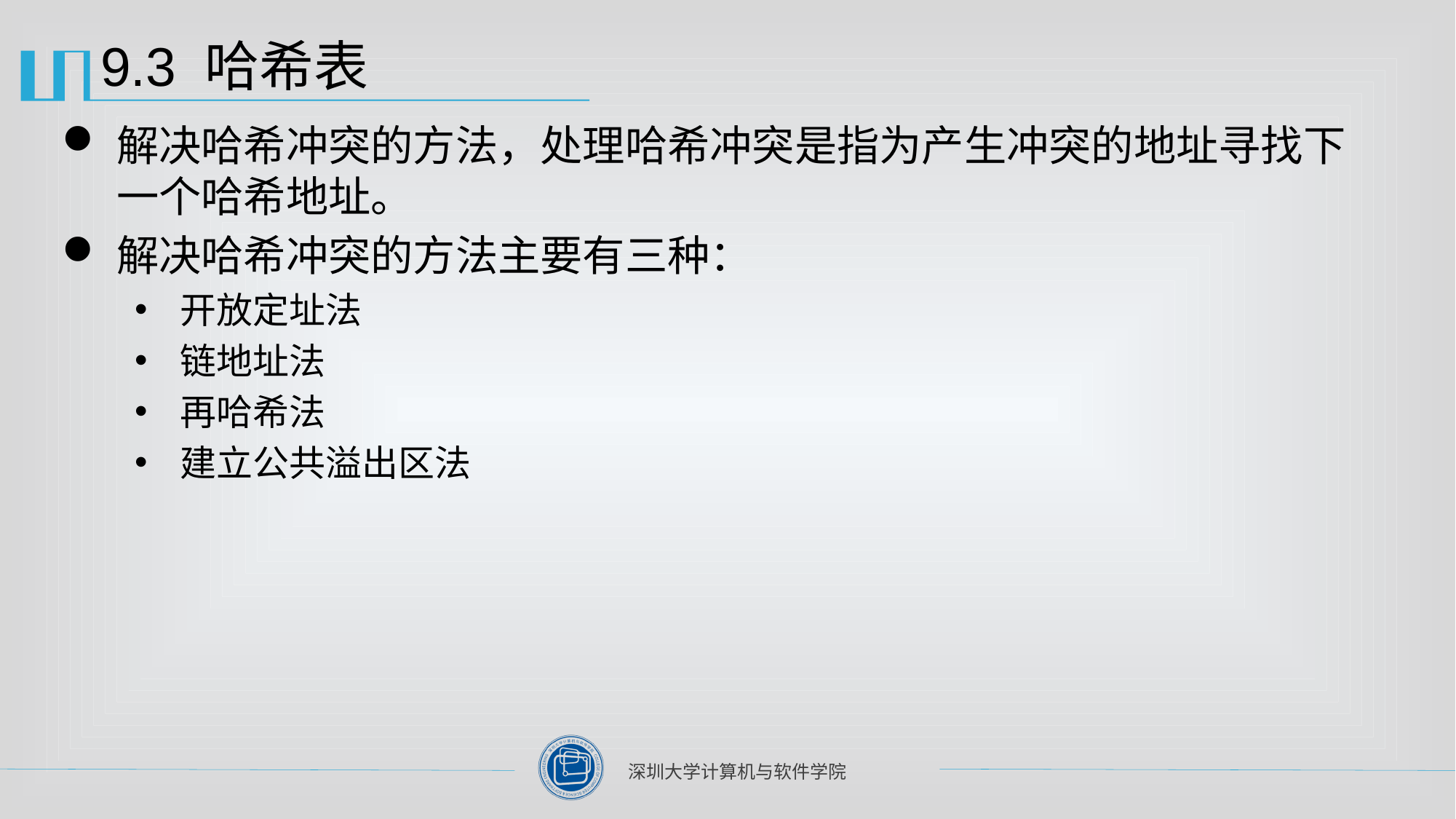

# 9.3 哈希表
解决哈希冲突的方法，处理哈希冲突是指为产生冲突的地址寻找下一个哈希地址。
解决哈希冲突的方法主要有三种：
开放定址法
链地址法
再哈希法
建立公共溢出区法

127